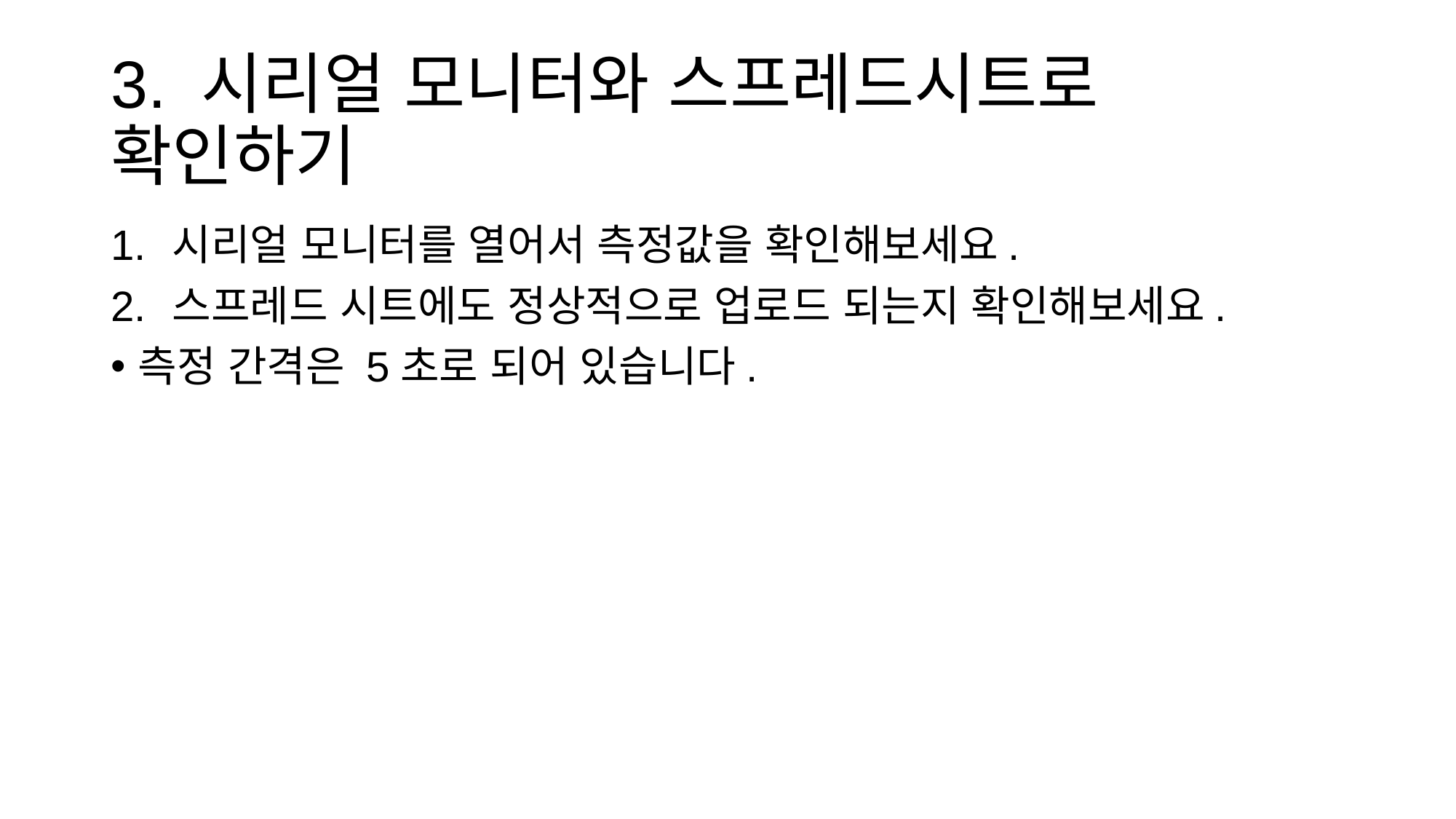

# 3. 시리얼 모니터와 스프레드시트로 확인하기
시리얼 모니터를 열어서 측정값을 확인해보세요.
스프레드 시트에도 정상적으로 업로드 되는지 확인해보세요.
측정 간격은 5초로 되어 있습니다.